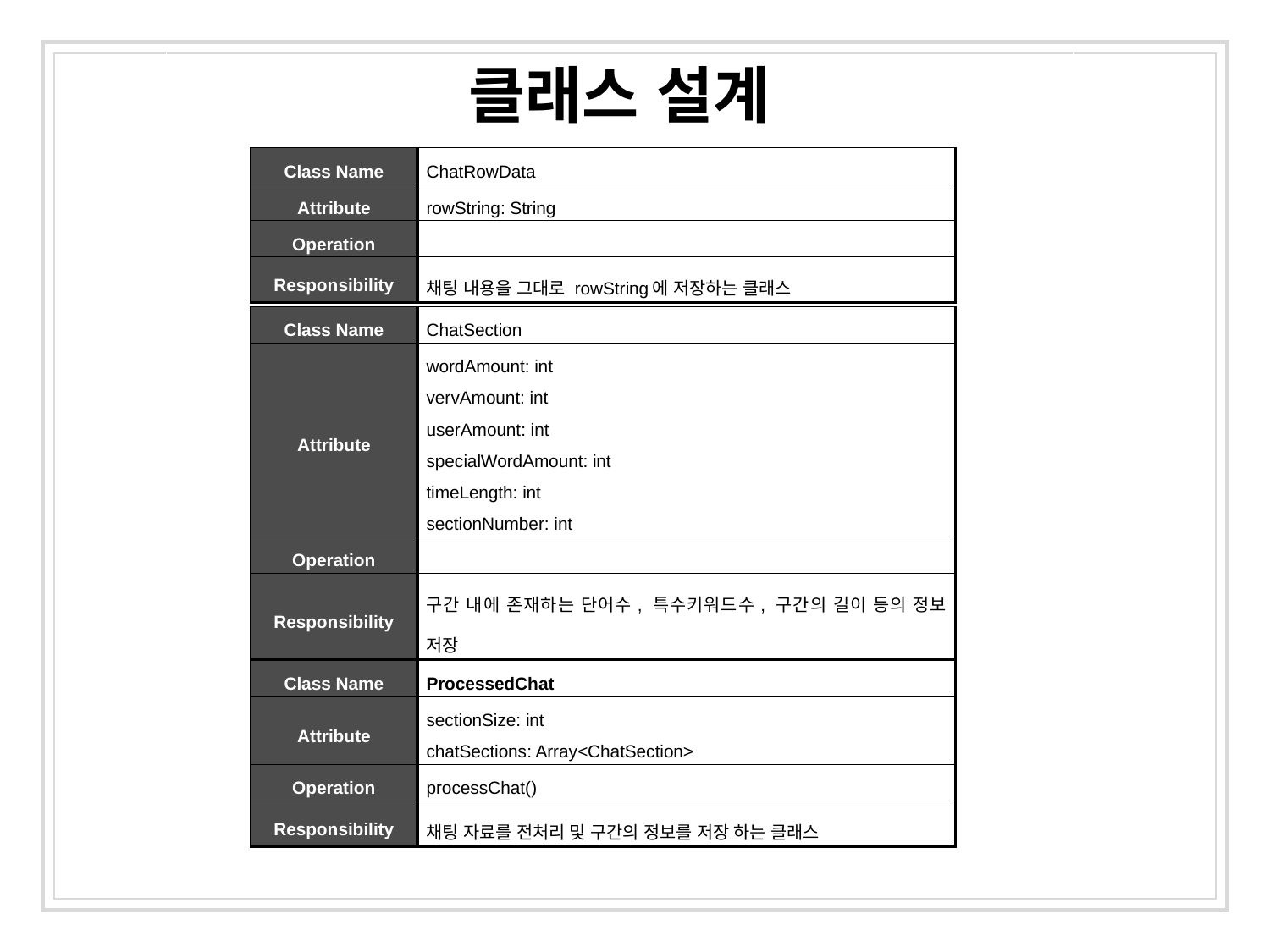

클래스 설계

| Class Name | ChatRowData |
| --- | --- |
| Attribute | rowString: String |
| Operation |  |
| Responsibility | 채팅 내용을 그대로 rowString에 저장하는 클래스 |

| Class Name | ChatSection |
| --- | --- |
| Attribute | wordAmount: int vervAmount: int userAmount: int specialWordAmount: int timeLength: int sectionNumber: int |
| Operation |  |
| Responsibility | 구간 내에 존재하는 단어수, 특수키워드수, 구간의 길이 등의 정보 저장 |

| Class Name | ProcessedChat |
| --- | --- |
| Attribute | sectionSize: int chatSections: Array<ChatSection> |
| Operation | processChat() |
| Responsibility | 채팅 자료를 전처리 및 구간의 정보를 저장 하는 클래스 |